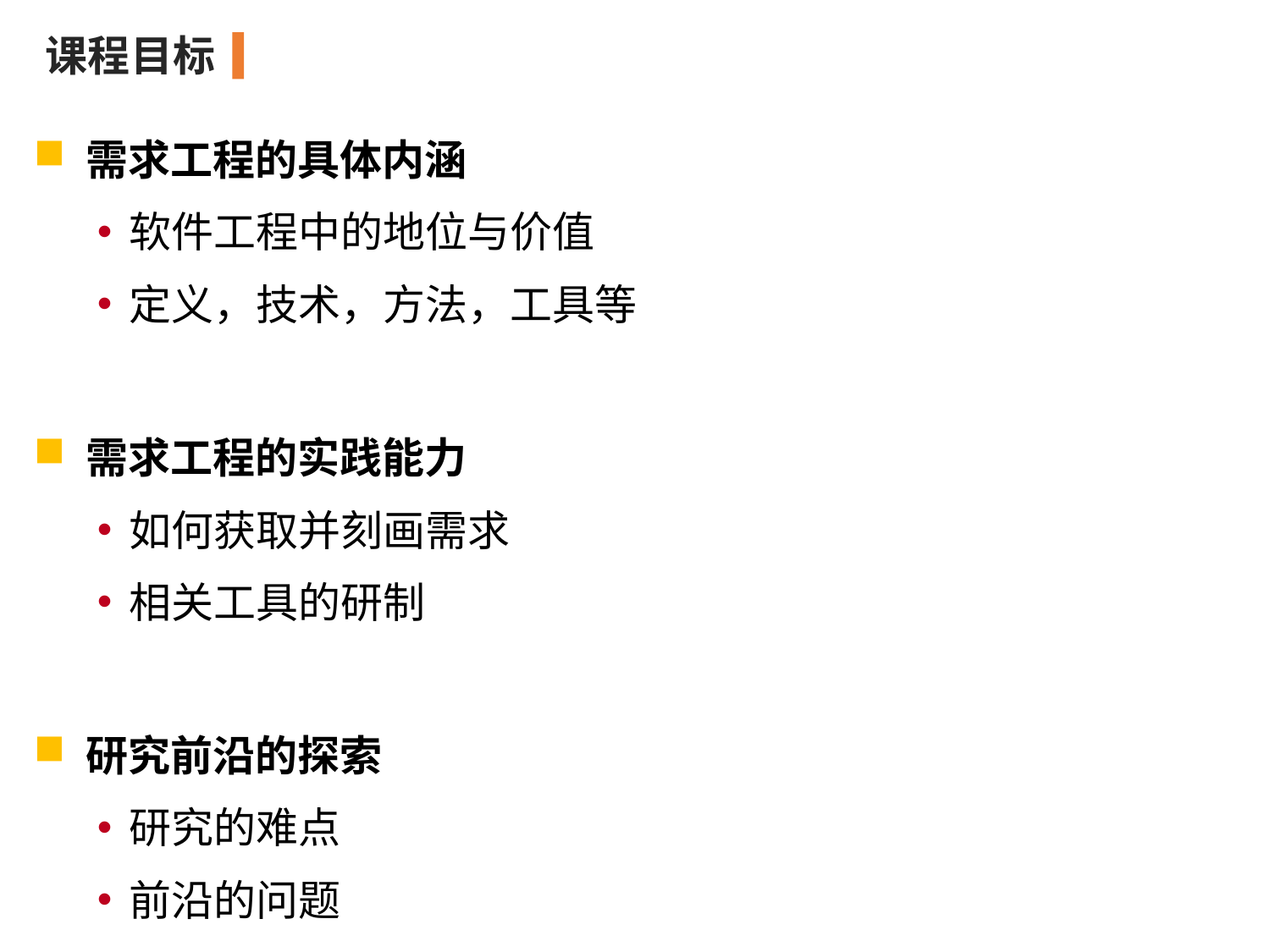

课程目标

 需求工程的具体内涵
软件工程中的地位与价值
定义，技术，方法，工具等

 需求工程的实践能力
如何获取并刻画需求
相关工具的研制

 研究前沿的探索
研究的难点
前沿的问题